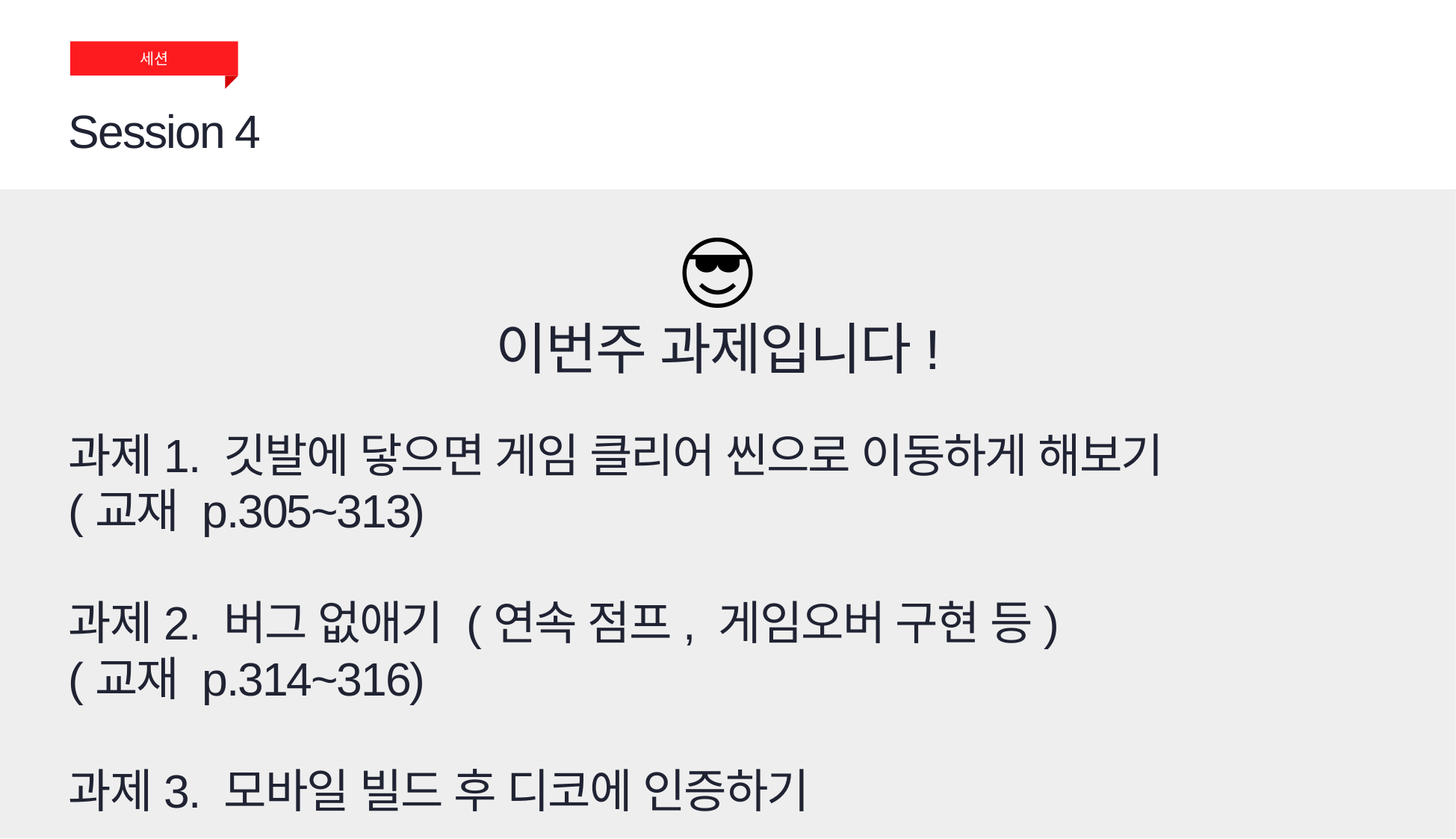

세션

Session 4
😎
이번주 과제입니다!

과제1. 깃발에 닿으면 게임 클리어 씬으로 이동하게 해보기
(교재 p.305~313)

과제2. 버그 없애기 (연속 점프, 게임오버 구현 등)
(교재 p.314~316)

과제3. 모바일 빌드 후 디코에 인증하기